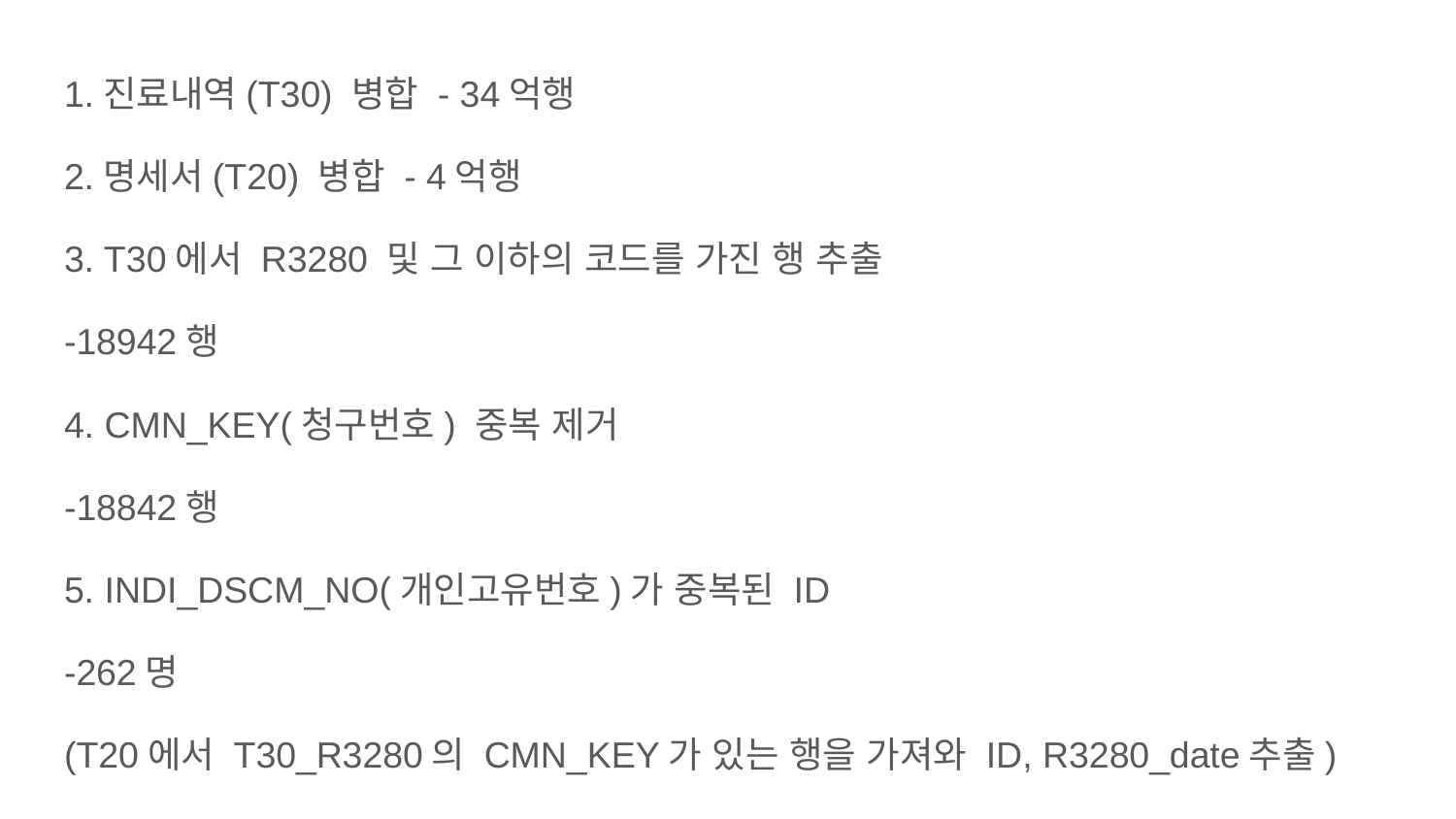

1.진료내역(T30) 병합 - 34억행
2.명세서(T20) 병합 - 4억행
3. T30에서 R3280 및 그 이하의 코드를 가진 행 추출
-18942행
4. CMN_KEY(청구번호) 중복 제거
-18842행
5. INDI_DSCM_NO(개인고유번호)가 중복된 ID
-262명
(T20에서 T30_R3280의 CMN_KEY가 있는 행을 가져와 ID, R3280_date추출)